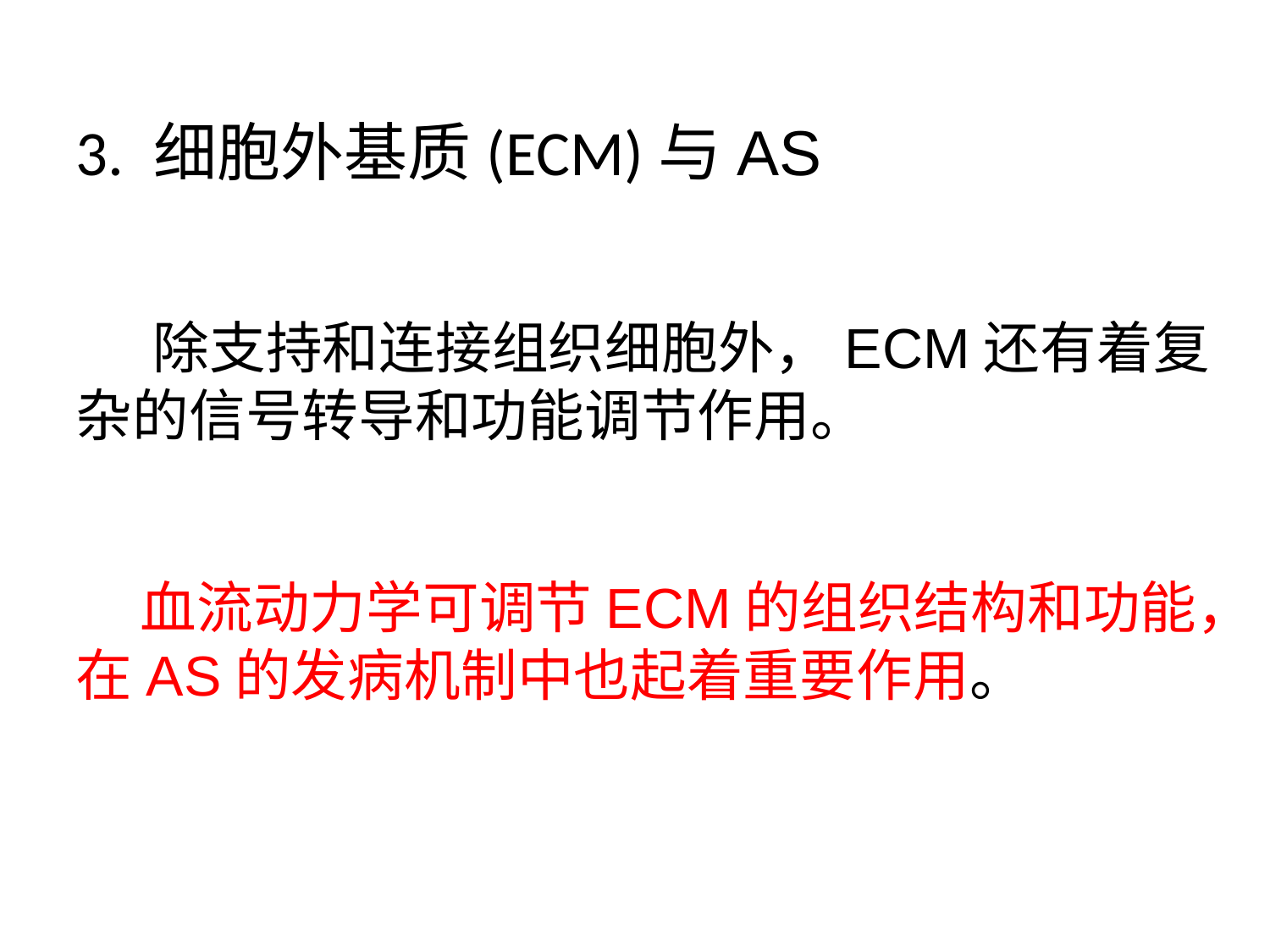

3. 细胞外基质(ECM)与AS

     除支持和连接组织细胞外，ECM还有着复杂的信号转导和功能调节作用。

    血流动力学可调节ECM的组织结构和功能，在AS的发病机制中也起着重要作用。